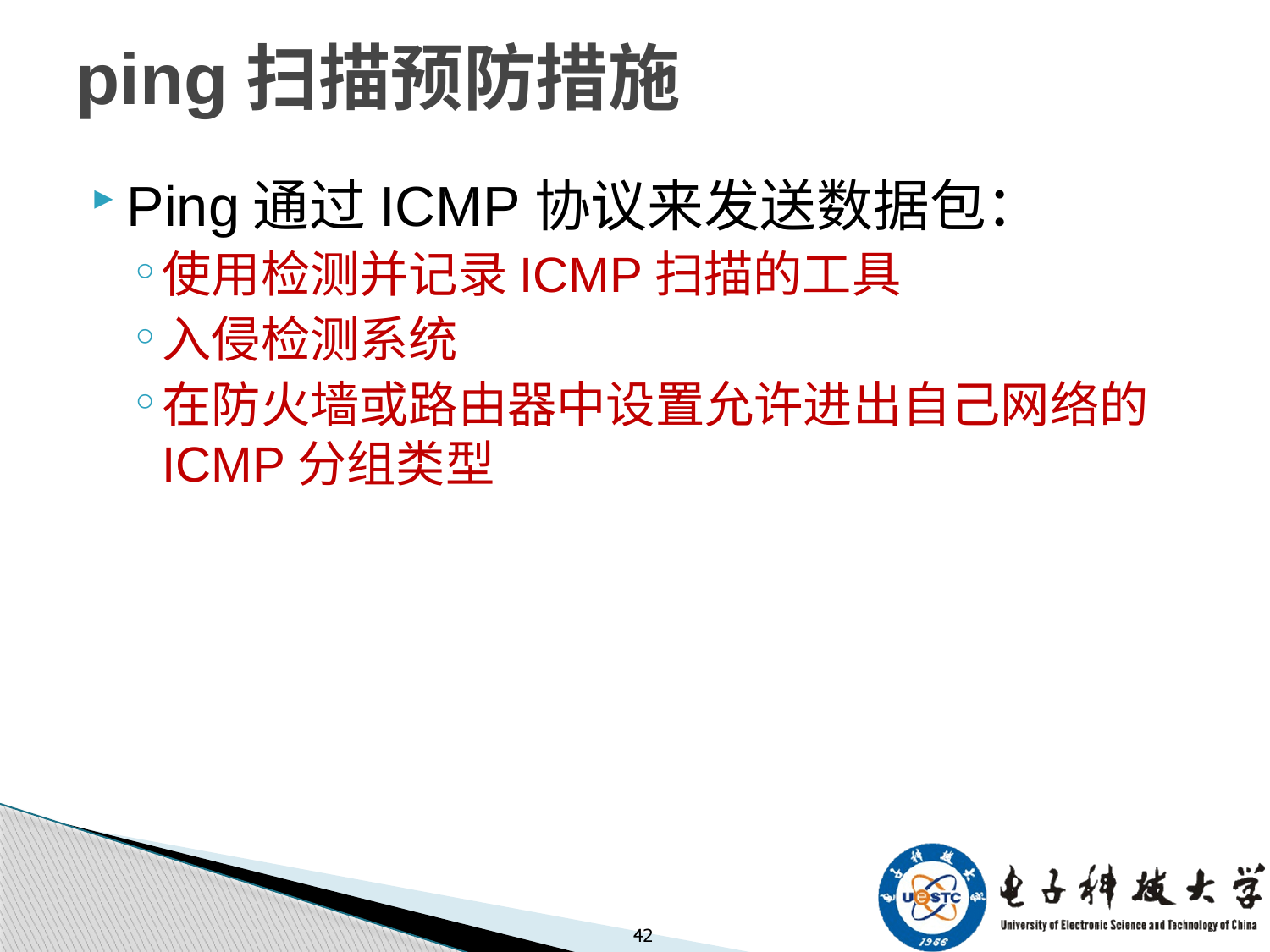

# ping扫描预防措施
Ping通过ICMP协议来发送数据包：
使用检测并记录ICMP扫描的工具
入侵检测系统
在防火墙或路由器中设置允许进出自己网络的ICMP分组类型
42